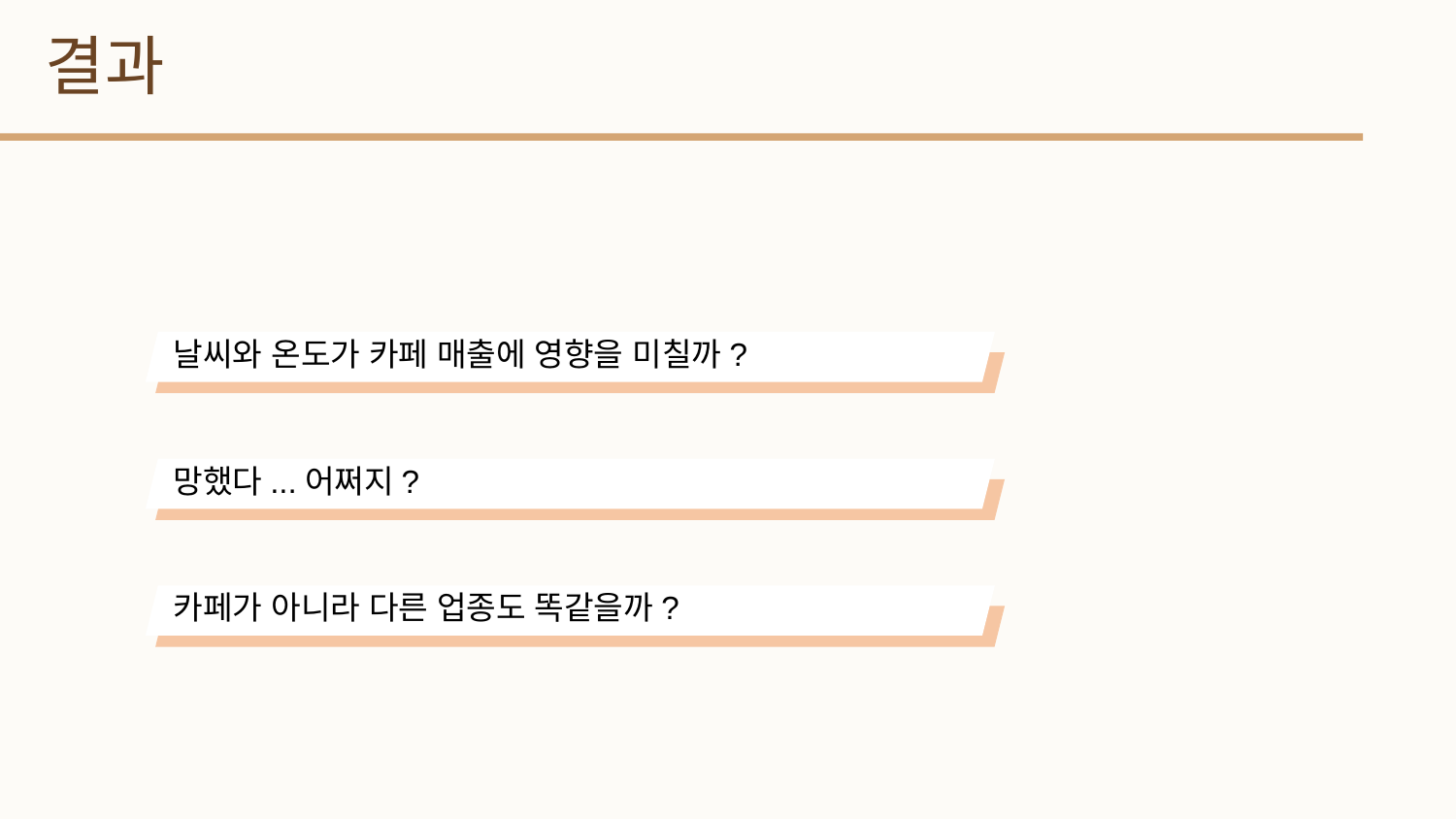

결과

날씨와 온도가 카페 매출에 영향을 미칠까?

망했다...어쩌지?

카페가 아니라 다른 업종도 똑같을까?